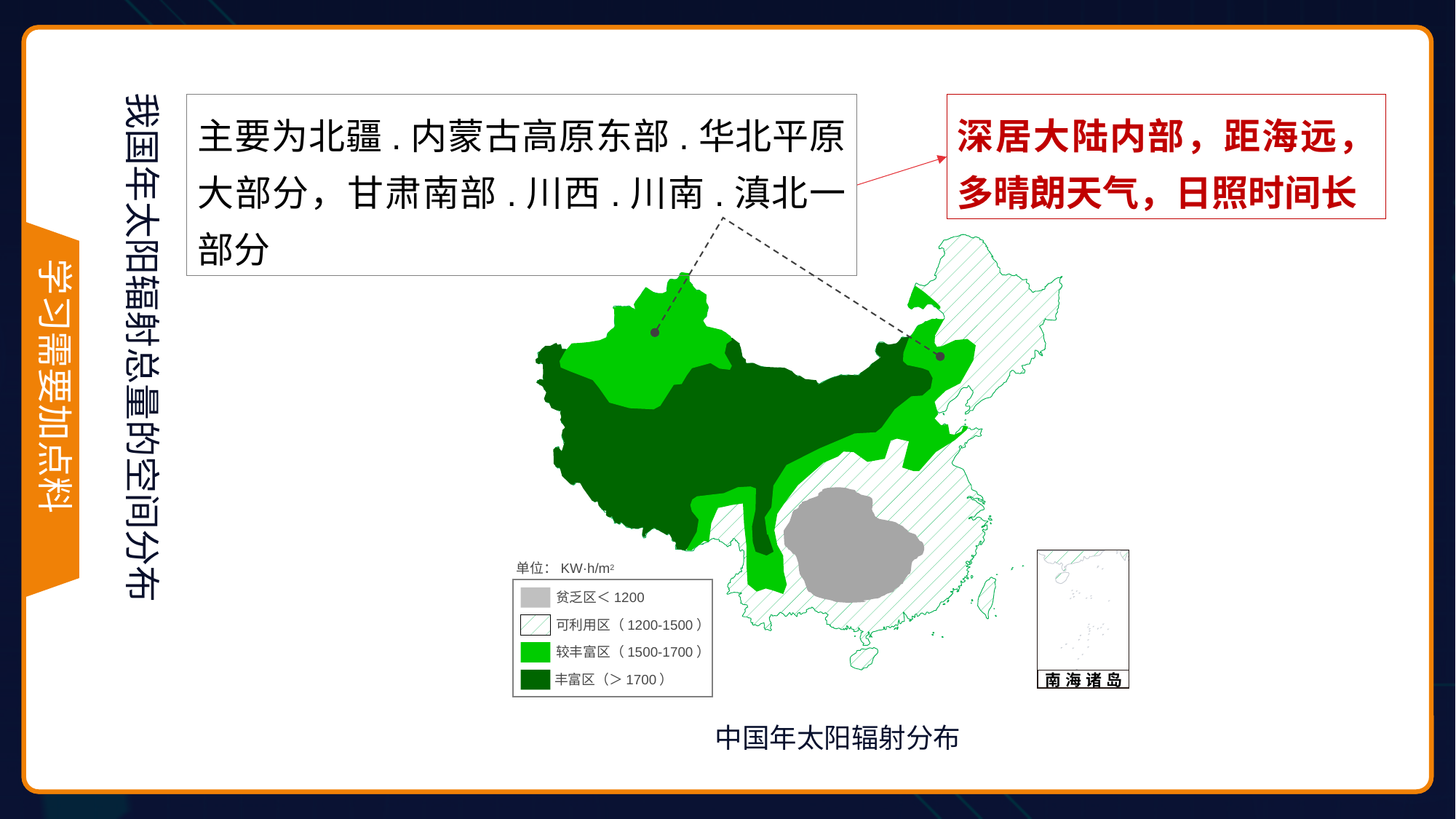

我国年太阳辐射总量的空间分布
深居大陆内部，距海远，多晴朗天气，日照时间长
主要为北疆.内蒙古高原东部.华北平原大部分，甘肃南部.川西.川南.滇北一部分

南海诸岛

单位：KW·h/m2

贫乏区＜1200

可利用区（1200-1500）

较丰富区（1500-1700）

丰富区（＞1700）

中国年太阳辐射分布